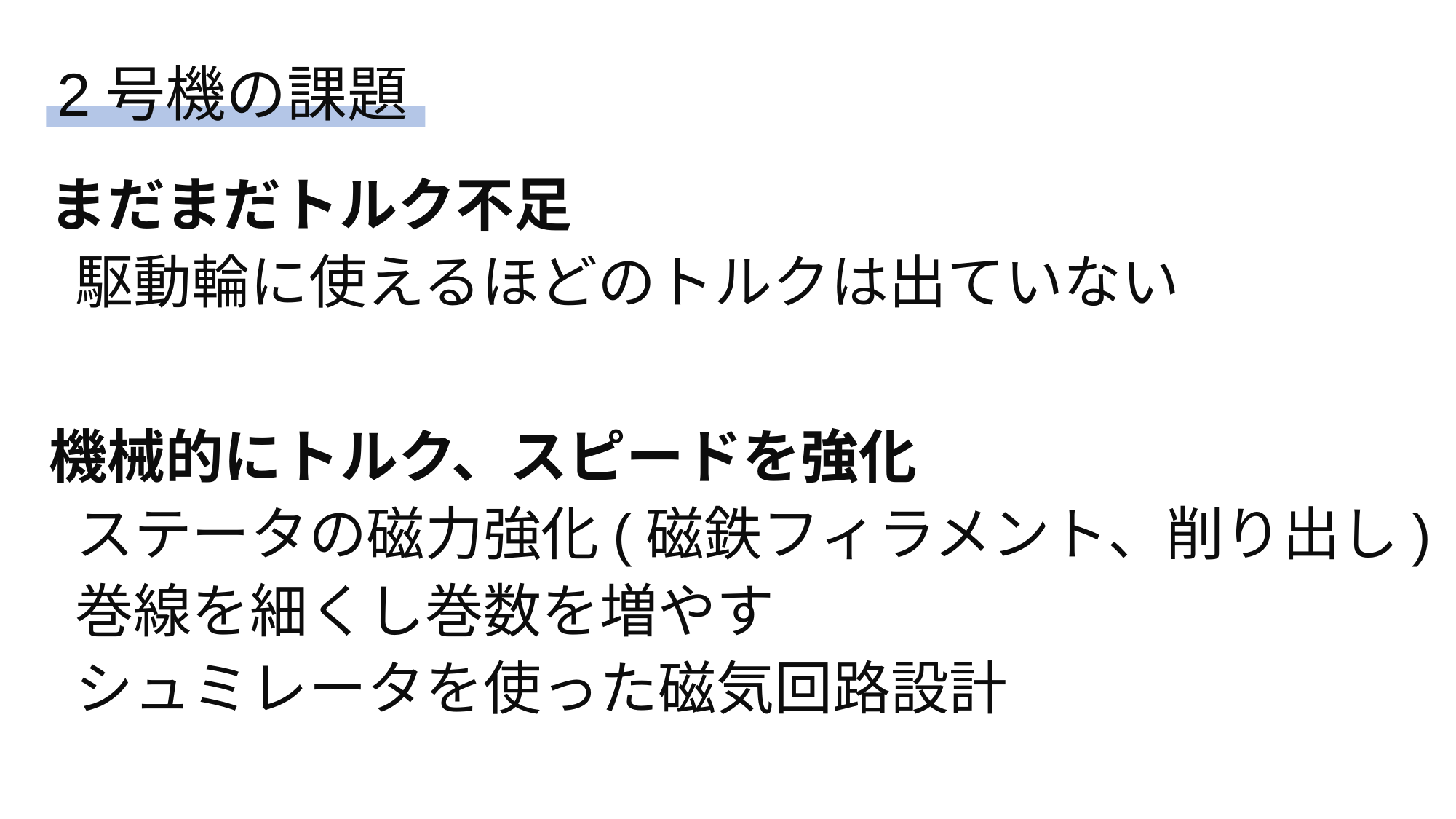

2号機の課題

まだまだトルク不足
 駆動輪に使えるほどのトルクは出ていない

機械的にトルク、スピードを強化
 ステータの磁力強化(磁鉄フィラメント、削り出し)
 巻線を細くし巻数を増やす
 シュミレータを使った磁気回路設計